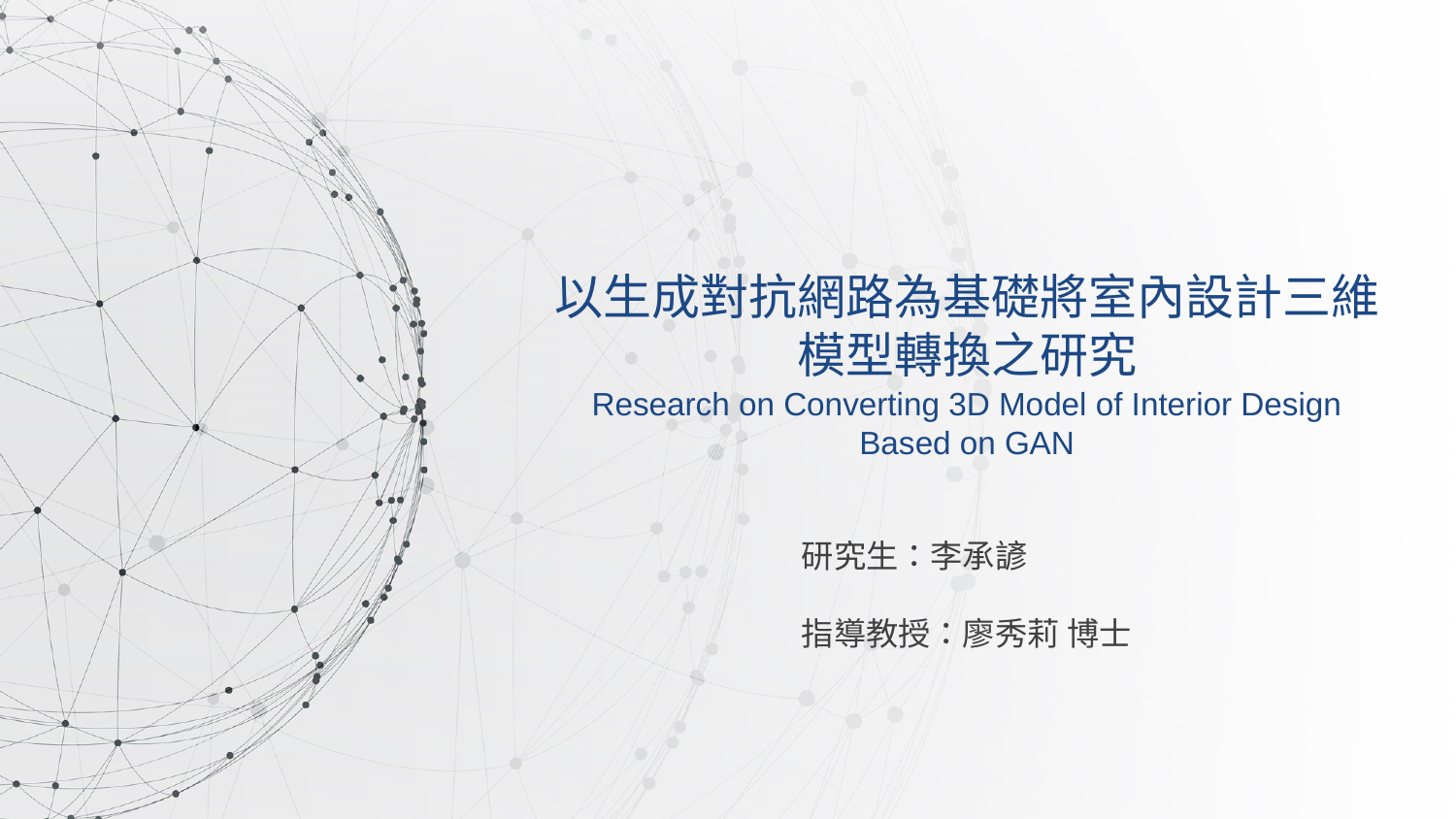

以生成對抗網路為基礎將室內設計三維模型轉換之研究
Research on Converting 3D Model of Interior Design Based on GAN
研究生：李承諺

指導教授：廖秀莉 博士